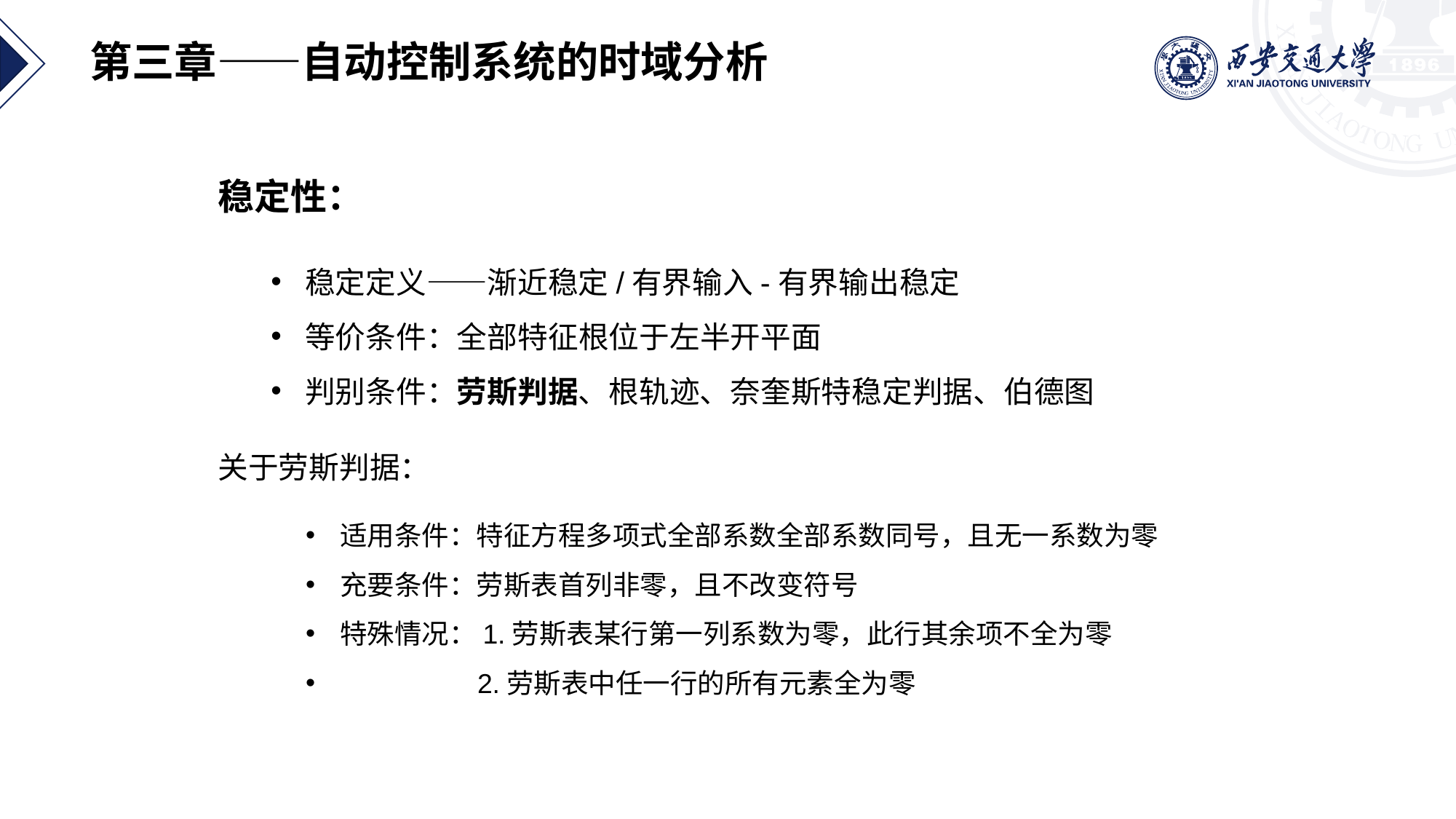

第三章——自动控制系统的时域分析
稳定性：
稳定定义——渐近稳定/有界输入-有界输出稳定
等价条件：全部特征根位于左半开平面
判别条件：劳斯判据、根轨迹、奈奎斯特稳定判据、伯德图
关于劳斯判据：
适用条件：特征方程多项式全部系数全部系数同号，且无一系数为零
充要条件：劳斯表首列非零，且不改变符号
特殊情况：1.劳斯表某行第一列系数为零，此行其余项不全为零
                  2.劳斯表中任一行的所有元素全为零